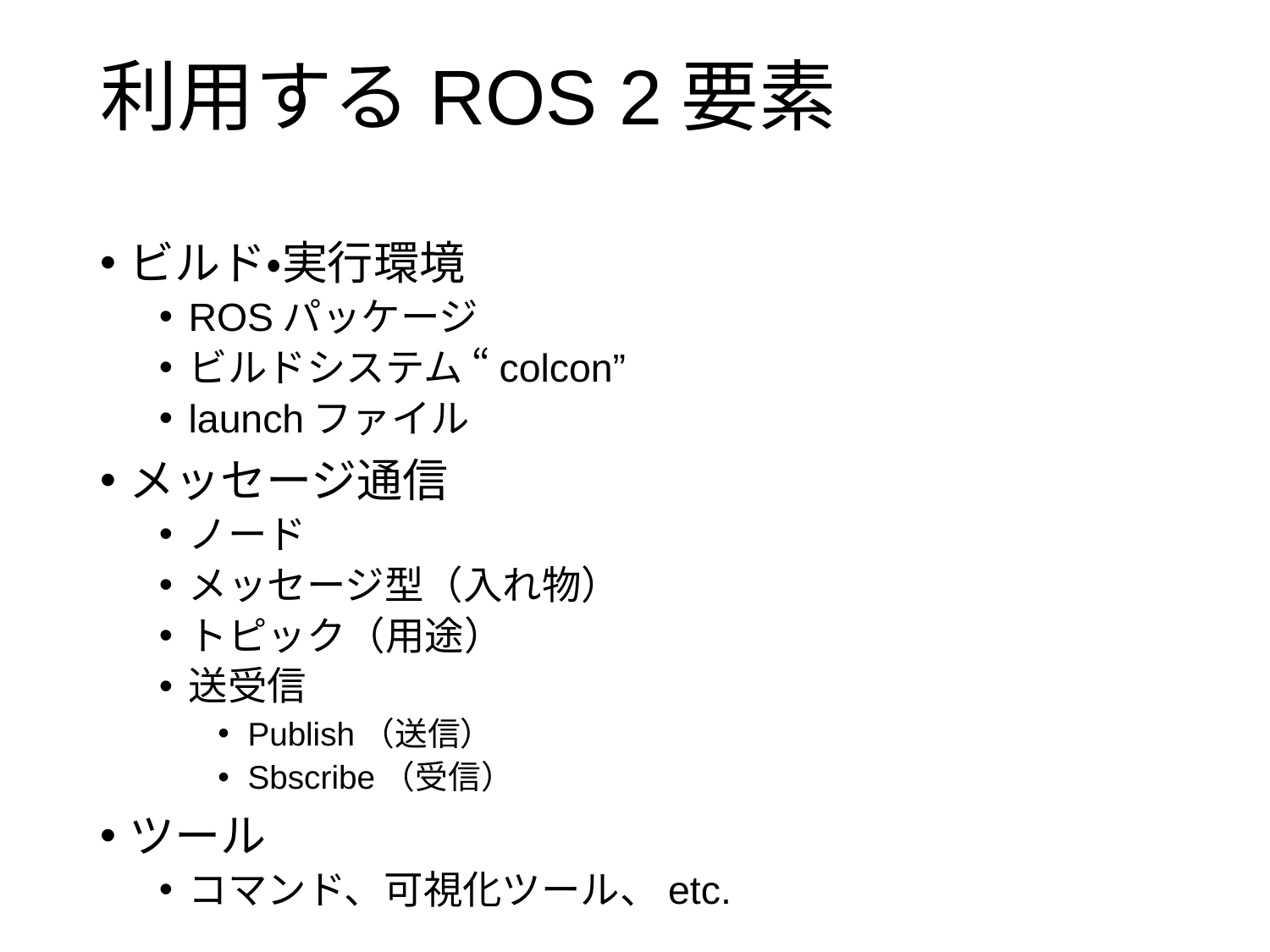

# 利用するROS 2要素
ビルド・実行環境
ROSパッケージ
ビルドシステム “colcon”
launchファイル
メッセージ通信
ノード
メッセージ型（入れ物）
トピック（用途）
送受信
Publish（送信）
Sbscribe（受信）
ツール
コマンド、可視化ツール、etc.